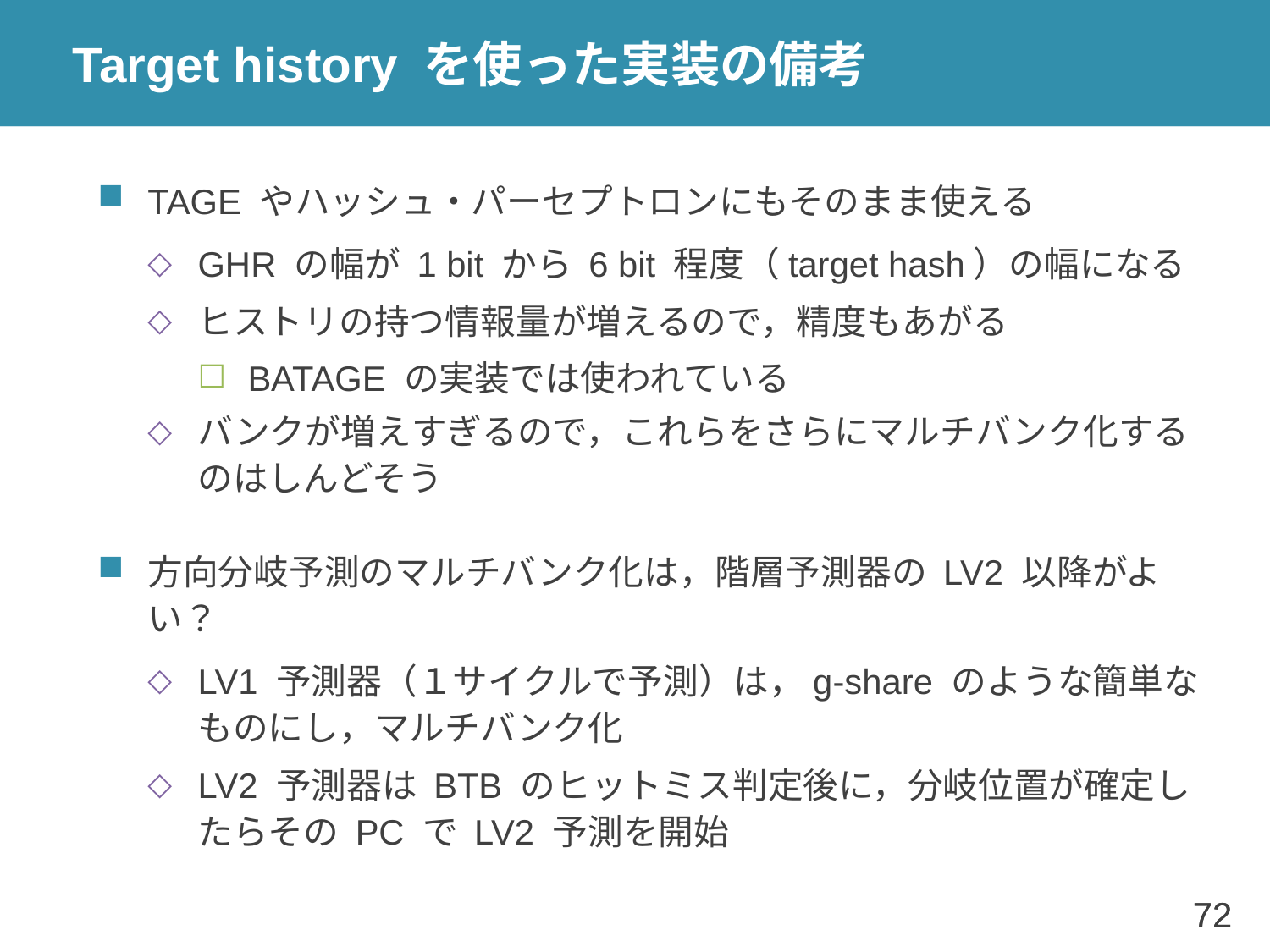

# Target history を使った実装の備考
TAGE やハッシュ・パーセプトロンにもそのまま使える
GHR の幅が 1 bit から 6 bit 程度（target hash）の幅になる
ヒストリの持つ情報量が増えるので，精度もあがる
BATAGE の実装では使われている
バンクが増えすぎるので，これらをさらにマルチバンク化するのはしんどそう
方向分岐予測のマルチバンク化は，階層予測器の LV2 以降がよい？
LV1 予測器（１サイクルで予測）は，g-share のような簡単なものにし，マルチバンク化
LV2 予測器は BTB のヒットミス判定後に，分岐位置が確定したらその PC で LV2 予測を開始